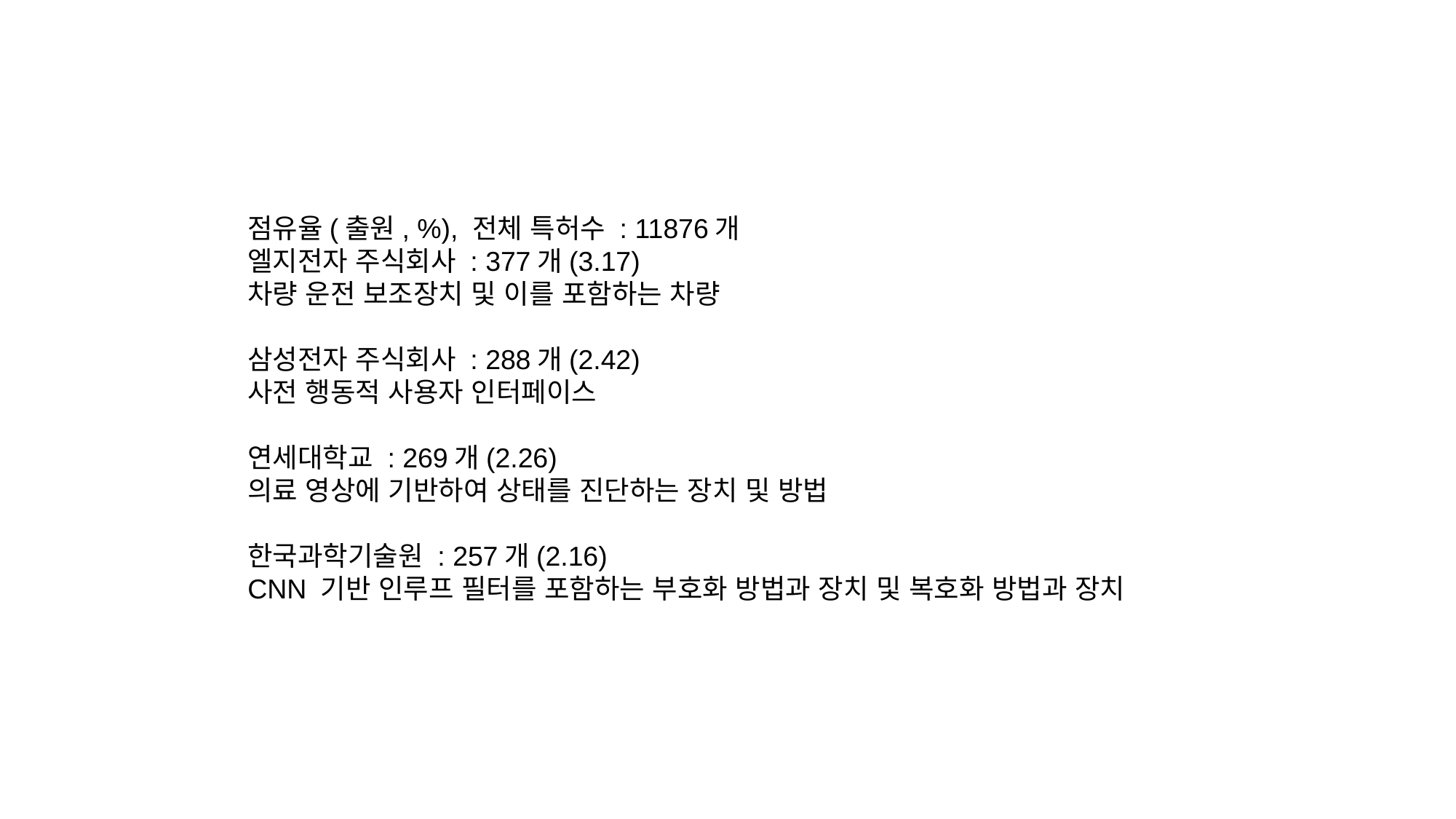

점유율(출원, %), 전체 특허수 : 11876개
엘지전자 주식회사 : 377개(3.17)
차량 운전 보조장치 및 이를 포함하는 차량

삼성전자 주식회사 : 288개(2.42)
사전 행동적 사용자 인터페이스

연세대학교 : 269개(2.26)
의료 영상에 기반하여 상태를 진단하는 장치 및 방법

한국과학기술원 : 257개(2.16)
CNN 기반 인루프 필터를 포함하는 부호화 방법과 장치 및 복호화 방법과 장치